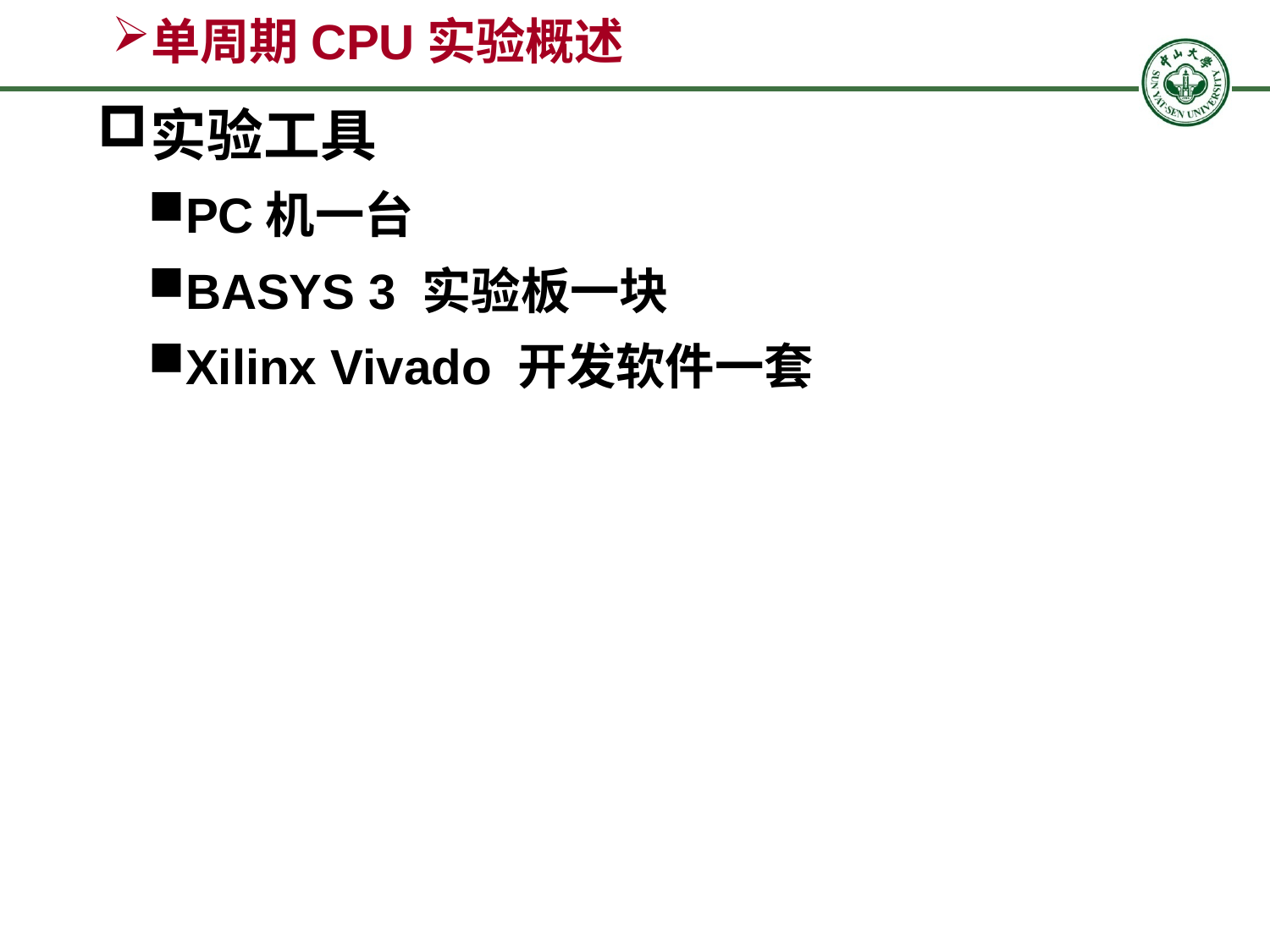

# 单周期CPU实验概述
实验工具
PC机一台
BASYS 3 实验板一块
Xilinx Vivado 开发软件一套